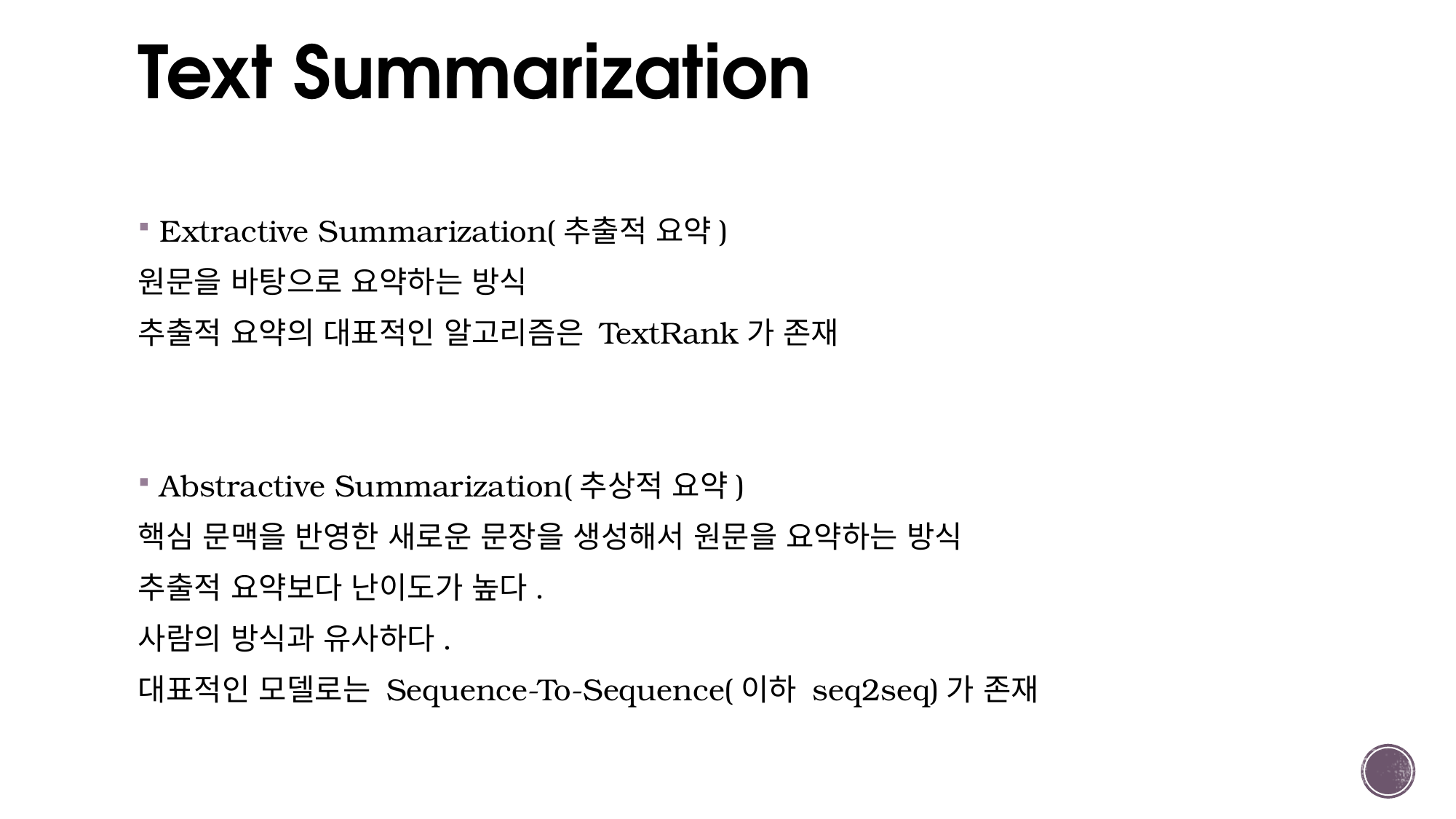

# Text Summarization
Extractive Summarization(추출적 요약)
원문을 바탕으로 요약하는 방식
추출적 요약의 대표적인 알고리즘은 TextRank가 존재

Abstractive Summarization(추상적 요약)
핵심 문맥을 반영한 새로운 문장을 생성해서 원문을 요약하는 방식
추출적 요약보다 난이도가 높다.
사람의 방식과 유사하다.
대표적인 모델로는 Sequence-To-Sequence(이하 seq2seq)가 존재